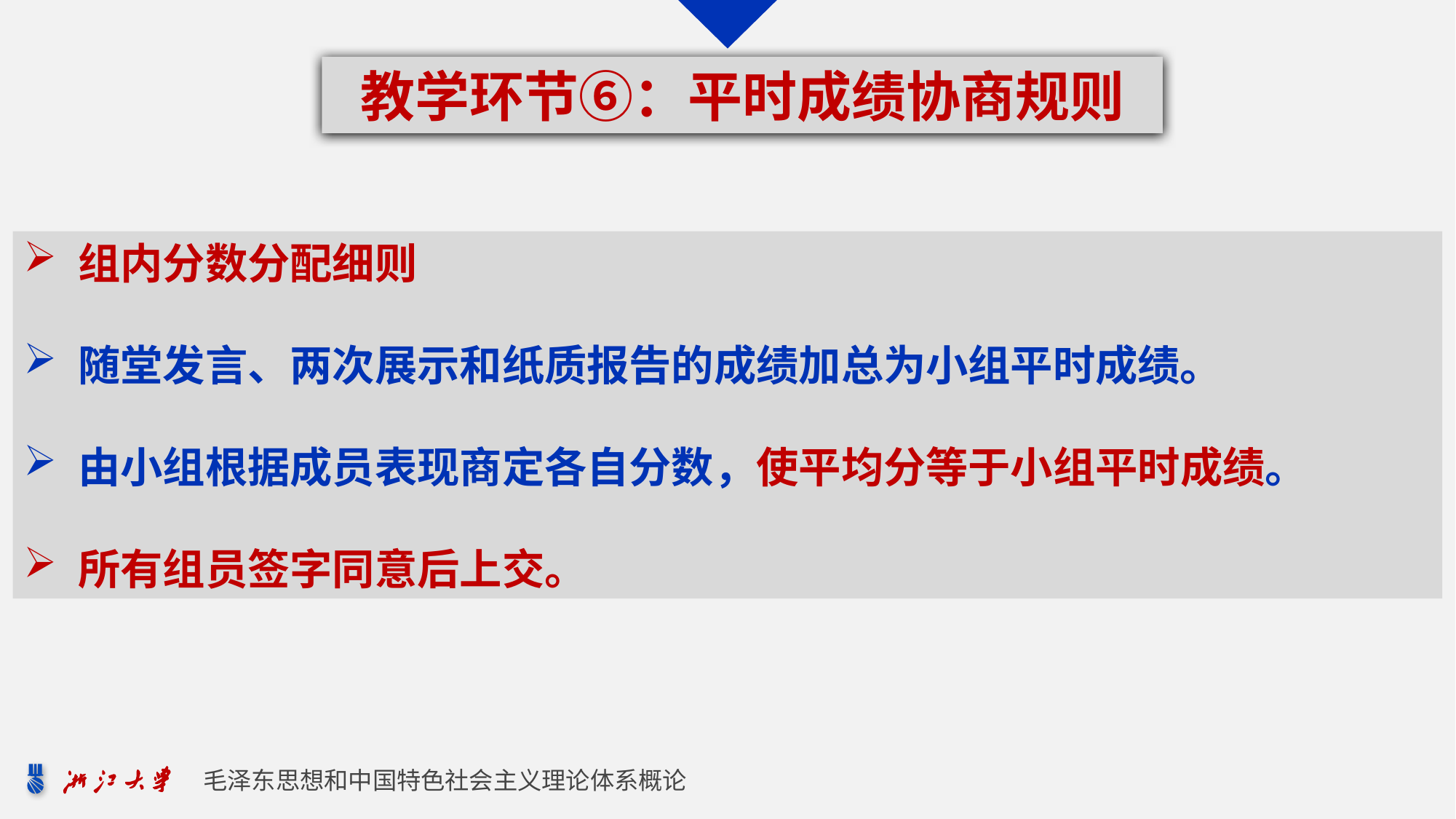

教学环节⑥：平时成绩协商规则
组内分数分配细则

随堂发言、两次展示和纸质报告的成绩加总为小组平时成绩。

由小组根据成员表现商定各自分数，使平均分等于小组平时成绩。

所有组员签字同意后上交。
毛泽东思想和中国特色社会主义理论体系概论